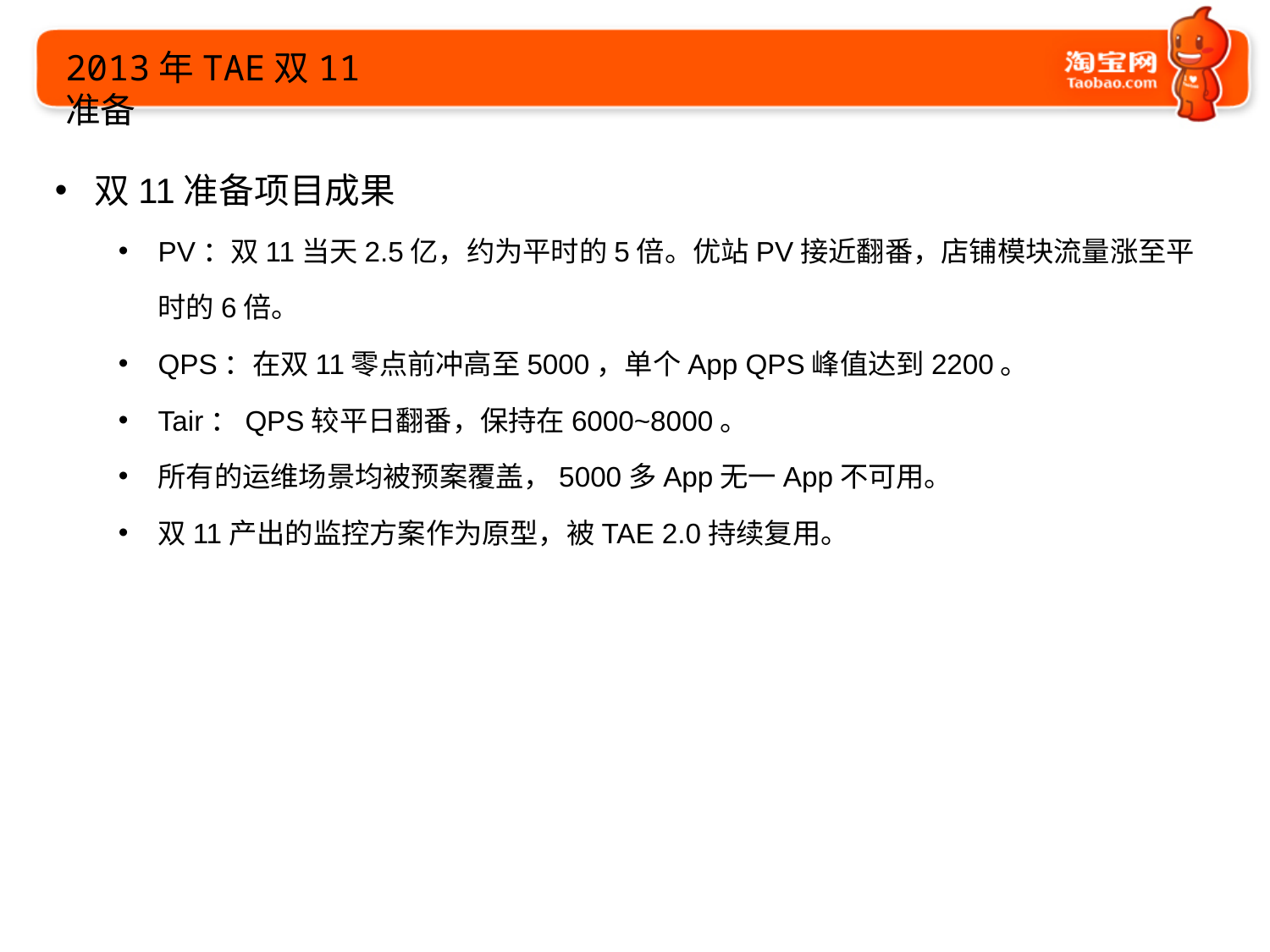

2013年TAE双11准备
双11准备项目成果
PV：双11当天2.5亿，约为平时的5倍。优站PV接近翻番，店铺模块流量涨至平时的6倍。
QPS：在双11零点前冲高至5000，单个App QPS峰值达到2200。
Tair：QPS较平日翻番，保持在6000~8000。
所有的运维场景均被预案覆盖，5000多App无一App不可用。
双11产出的监控方案作为原型，被TAE 2.0持续复用。